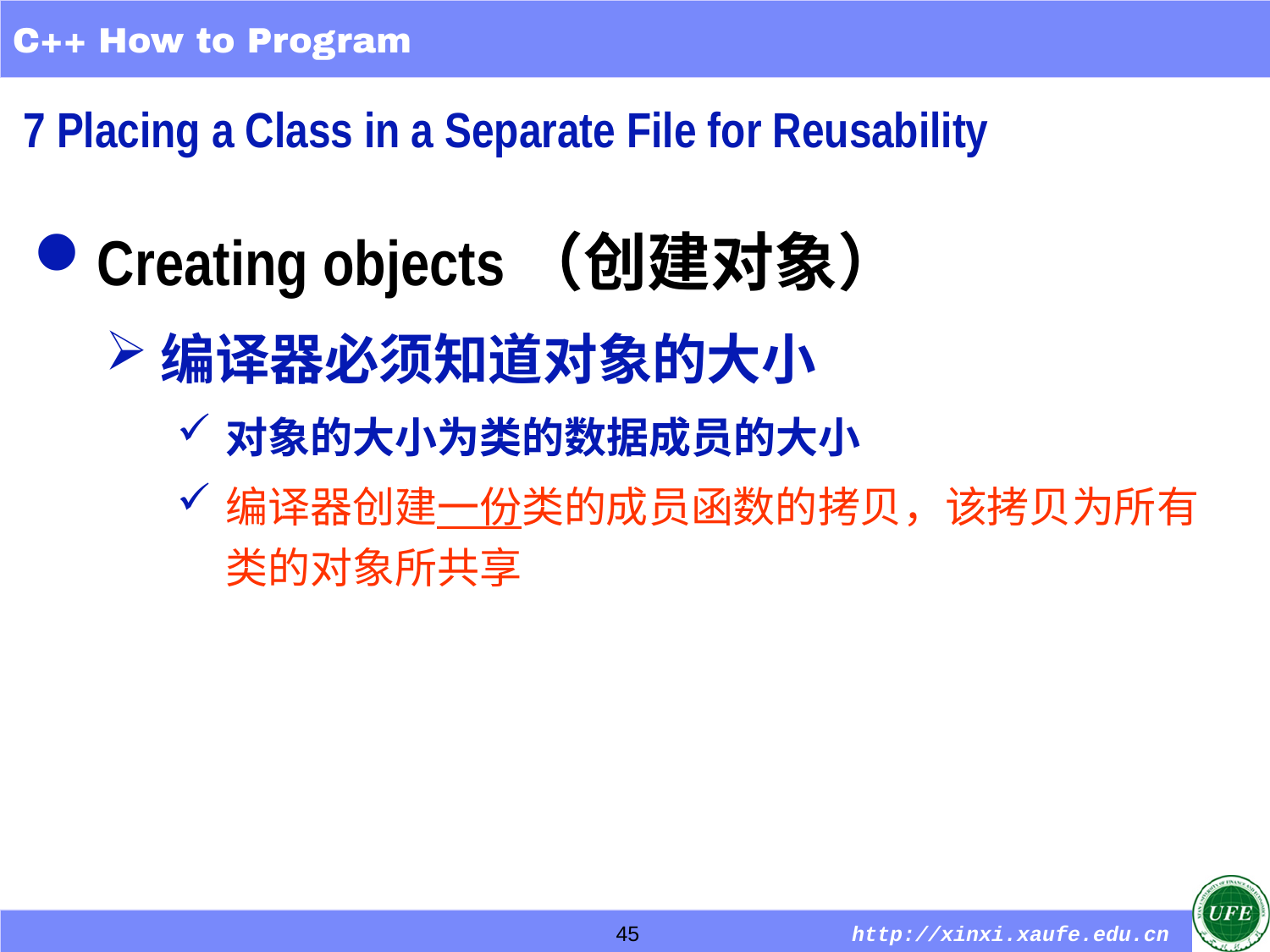

7 Placing a Class in a Separate File for Reusability
Creating objects（创建对象）
编译器必须知道对象的大小
对象的大小为类的数据成员的大小
编译器创建一份类的成员函数的拷贝，该拷贝为所有类的对象所共享
45